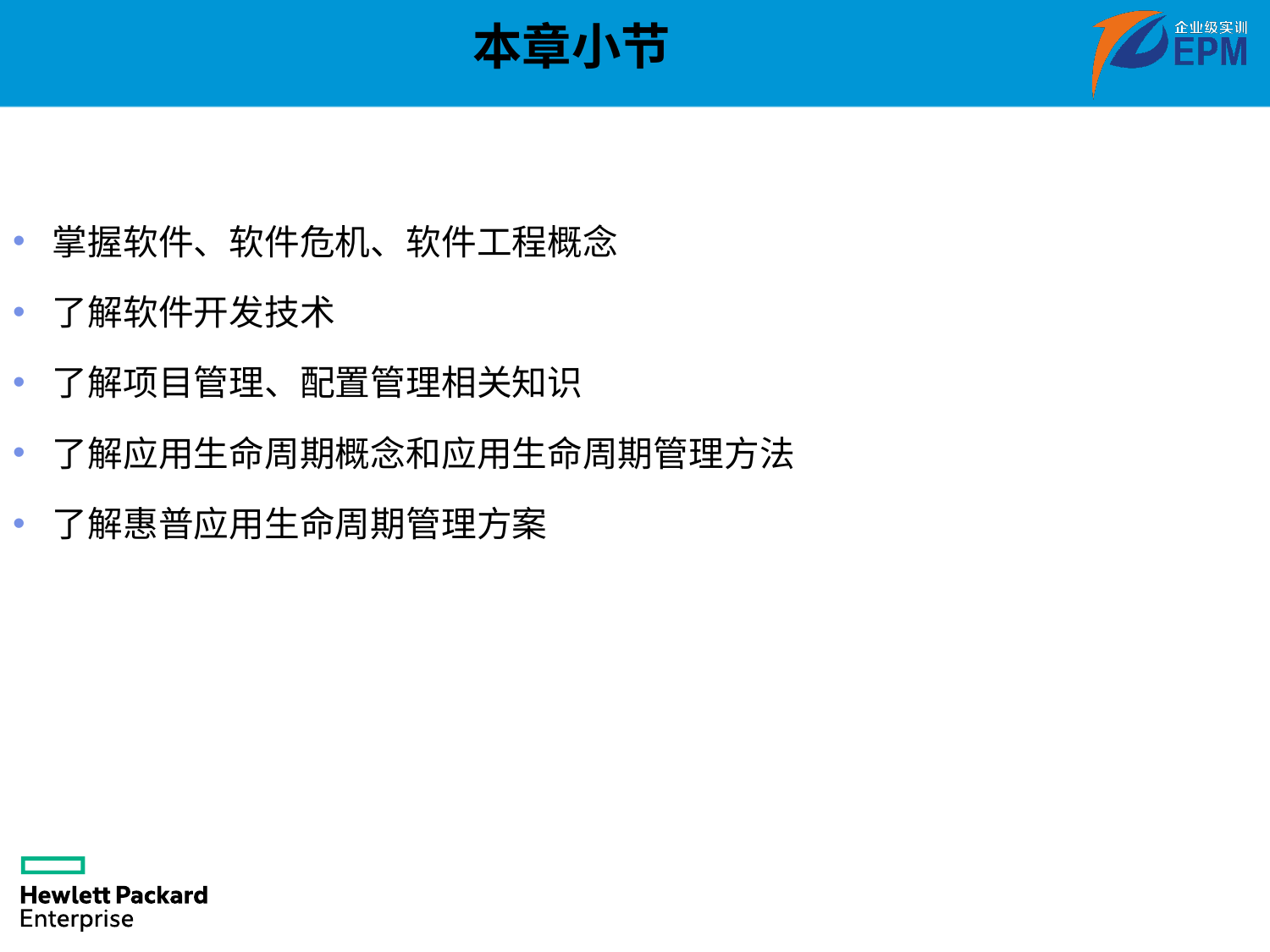

本章小节

掌握软件、软件危机、软件工程概念
了解软件开发技术
了解项目管理、配置管理相关知识
了解应用生命周期概念和应用生命周期管理方法
了解惠普应用生命周期管理方案